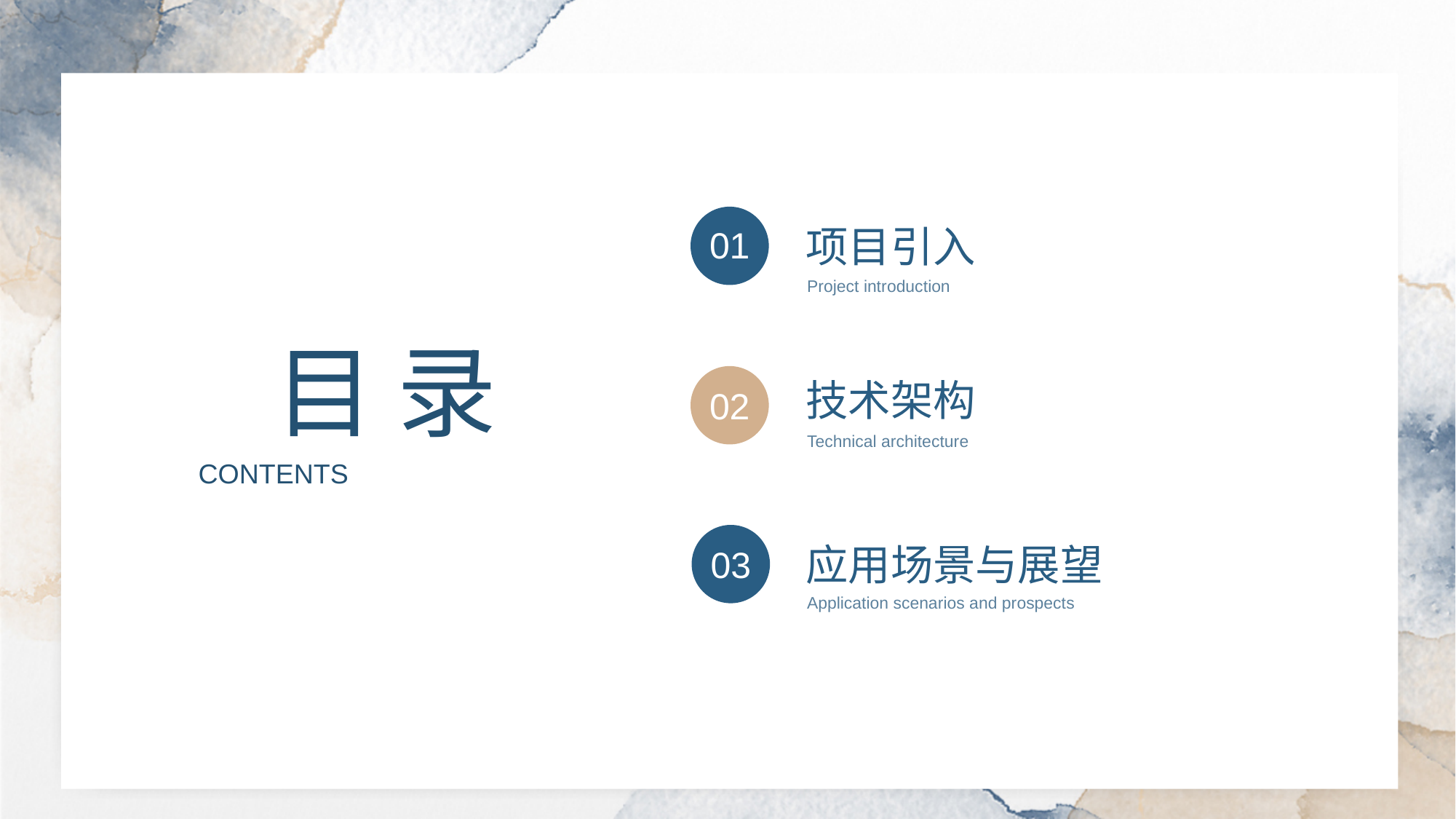

行业PPT模板http://www.www.2ppt.com.com/hangye/
行业PPT模板http://www.www.2ppt.com.com/hangye/

项目引入
01
Project introduction
目 录
CONTENTS

技术架构
02
Technical architecture

应用场景与展望
03
Application scenarios and prospects